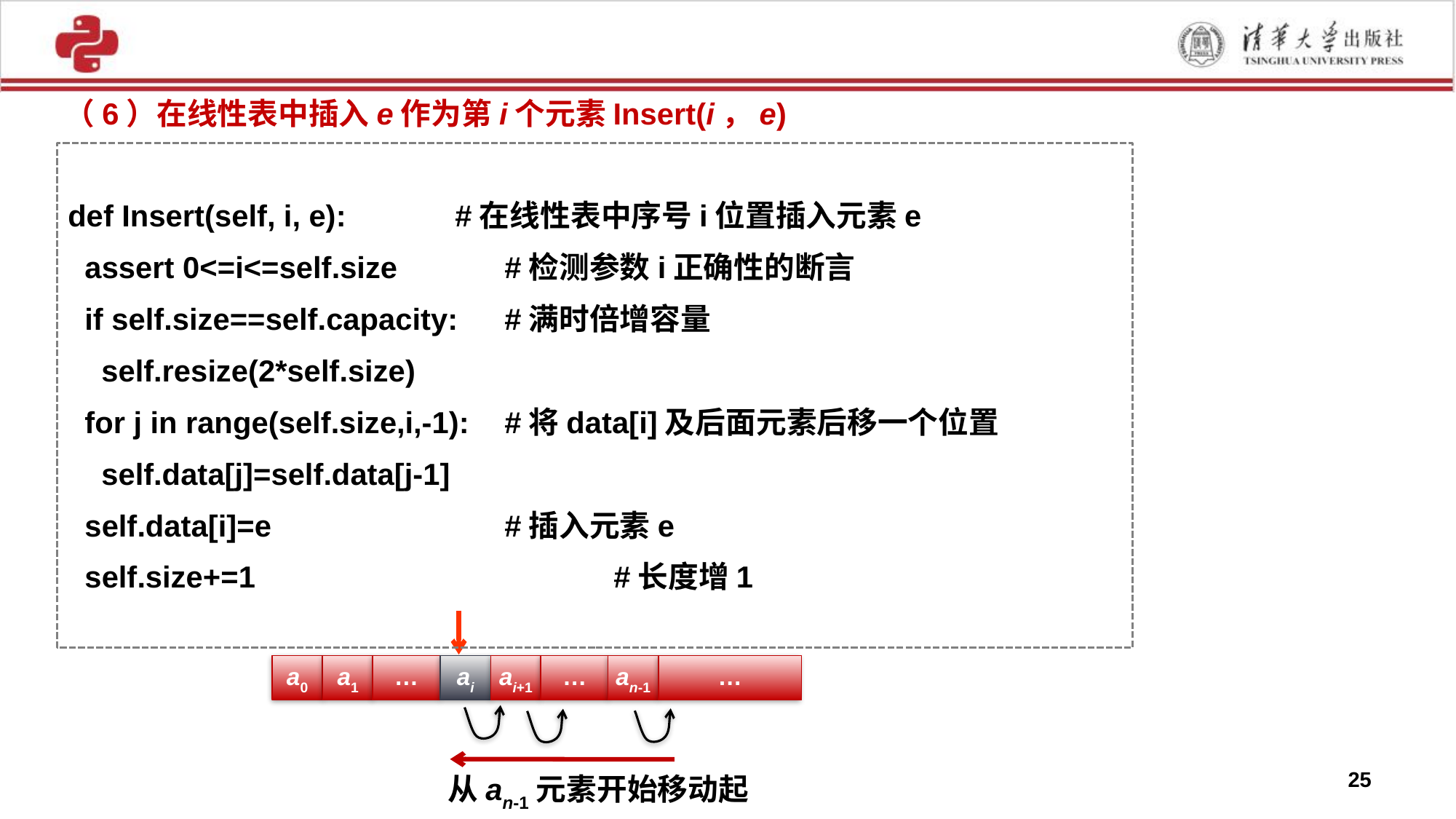

（6）在线性表中插入e作为第i个元素Insert(i，e)
def Insert(self, i, e):             #在线性表中序号i位置插入元素e
  assert 0<=i<=self.size           	#检测参数i正确性的断言
  if self.size==self.capacity:	#满时倍增容量
    self.resize(2*self.size)
  for j in range(self.size,i,-1):	#将data[i]及后面元素后移一个位置
    self.data[j]=self.data[j-1]
  self.data[i]=e			#插入元素e
  self.size+=1				#长度增1
a0
a1
…
ai
ai+1
…
an-1
…

从an-1元素开始移动起

25